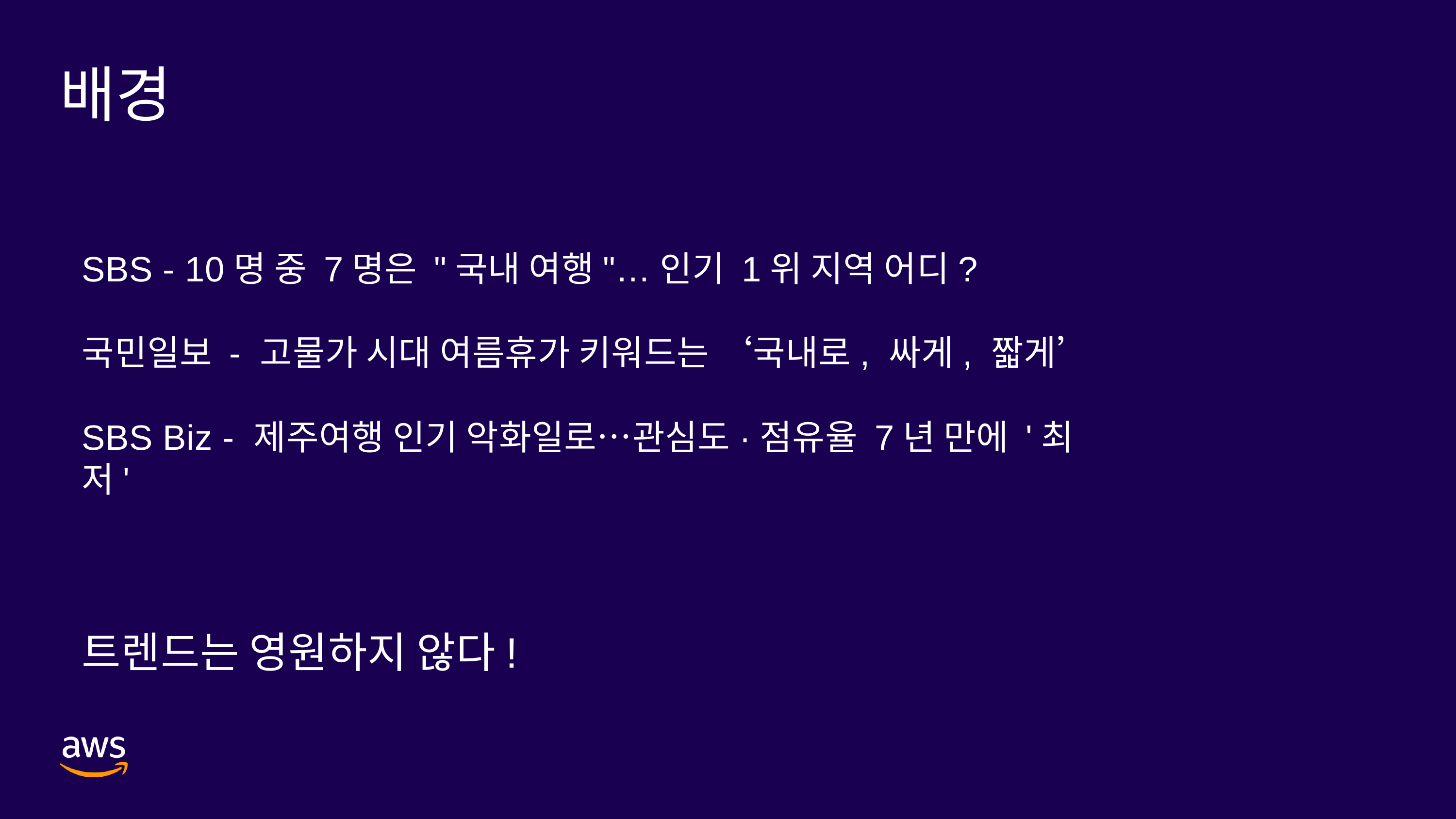

배경
SBS - 10명 중 7명은 "국내 여행"…인기 1위 지역 어디?

국민일보 - 고물가 시대 여름휴가 키워드는 ‘국내로, 싸게, 짧게’

SBS Biz - 제주여행 인기 악화일로…관심도·점유율 7년 만에 '최저'

트렌드는 영원하지 않다!